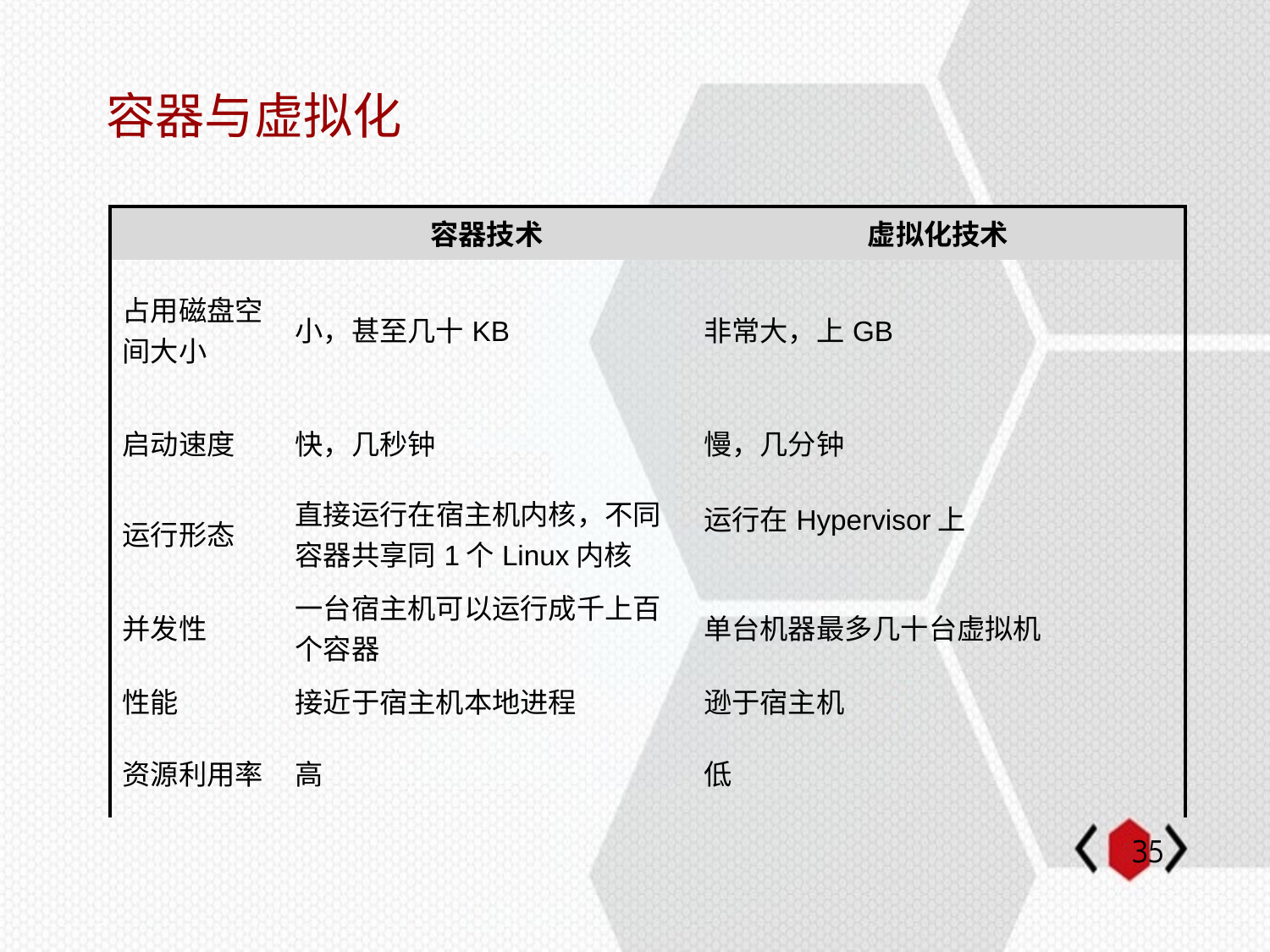

# 容器与虚拟化
|  | 容器技术 | 虚拟化技术 |
| --- | --- | --- |
| 占用磁盘空间大小 | 小，甚至几十KB | 非常大，上GB |
| 启动速度 | 快，几秒钟 | 慢，几分钟 |
| 运行形态 | 直接运行在宿主机内核，不同容器共享同1个Linux内核 | 运行在Hypervisor上 |
| 并发性 | 一台宿主机可以运行成千上百个容器 | 单台机器最多几十台虚拟机 |
| 性能 | 接近于宿主机本地进程 | 逊于宿主机 |
| 资源利用率 | 高 | 低 |
35